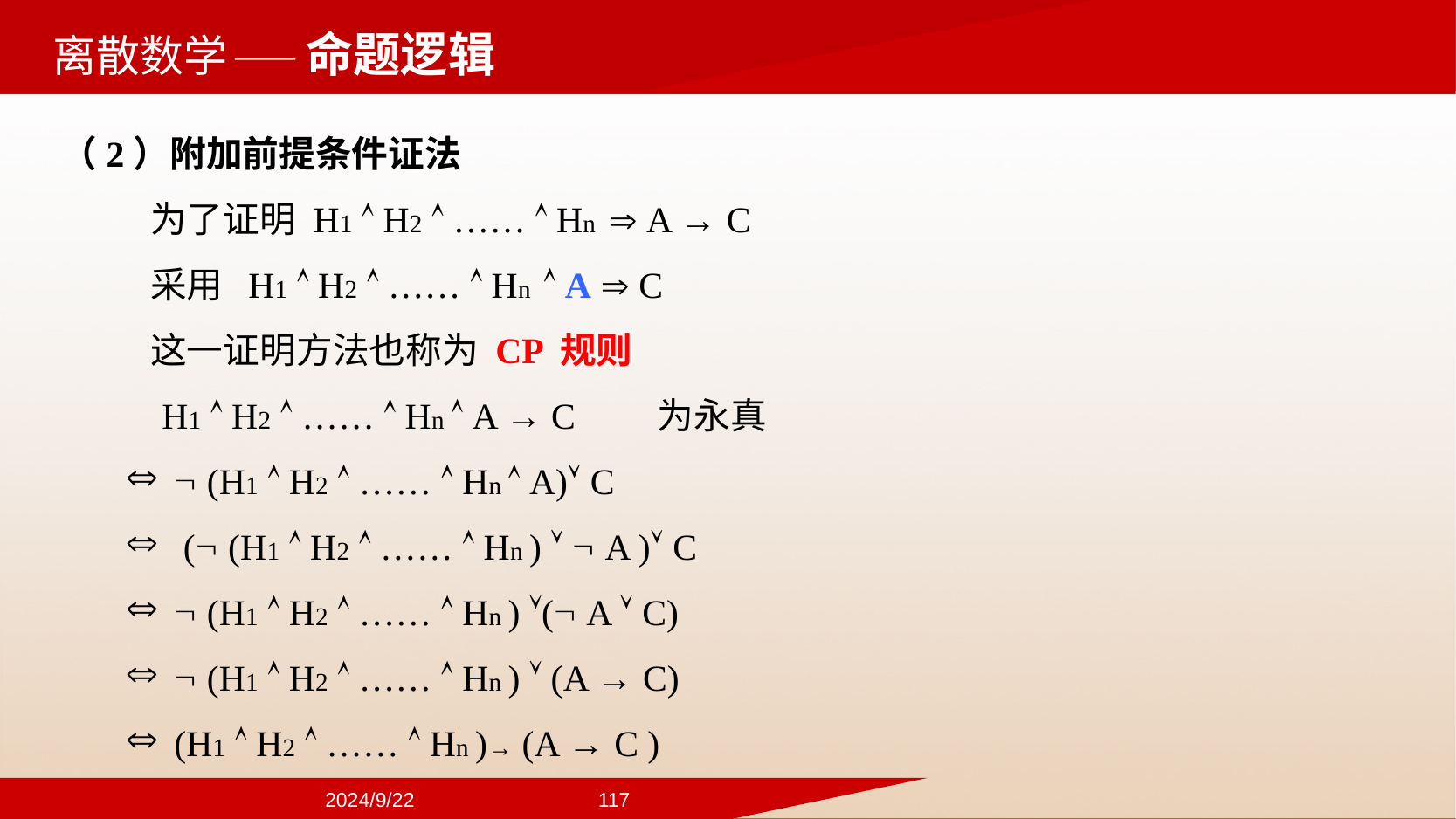

——命题逻辑
（2）附加前提条件证法
          为了证明 H1 ∧ H2 ∧ …… ∧ Hn  ⇒ A → C
          采用  H1 ∧ H2 ∧ …… ∧ Hn  ∧ A ⇒ C
          这一证明方法也称为 CP 规则
           H1 ∧ H2 ∧ …… ∧ Hn ∧ A → C        为永真
¬ (H1 ∧ H2 ∧ …… ∧ Hn ∧ A)∨ C
 (¬ (H1 ∧ H2 ∧ …… ∧ Hn ) ∨ ¬ A )∨ C
¬ (H1 ∧ H2 ∧ …… ∧ Hn ) ∨(¬ A ∨ C)
¬ (H1 ∧ H2 ∧ …… ∧ Hn ) ∨ (A → C)
(H1 ∧ H2 ∧ …… ∧ Hn )→ (A → C )
2024/9/22
117